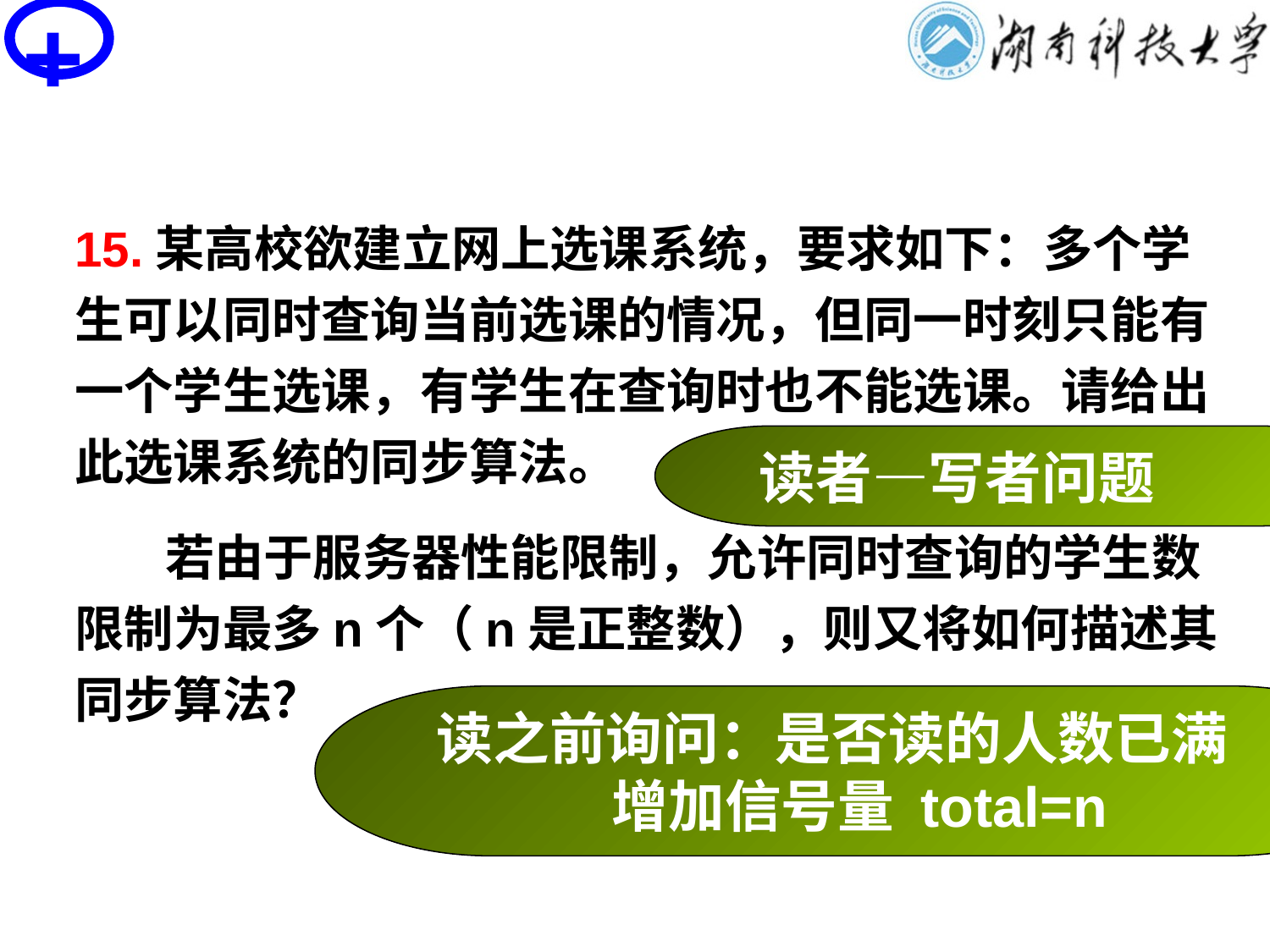

+

# PV操作思考题
15.某高校欲建立网上选课系统，要求如下：多个学生可以同时查询当前选课的情况，但同一时刻只能有一个学生选课，有学生在查询时也不能选课。请给出此选课系统的同步算法。
       若由于服务器性能限制，允许同时查询的学生数限制为最多n个（n是正整数），则又将如何描述其同步算法？
     读者—写者问题
     读之前询问：是否读的人数已满
                 增加信号量 total=n